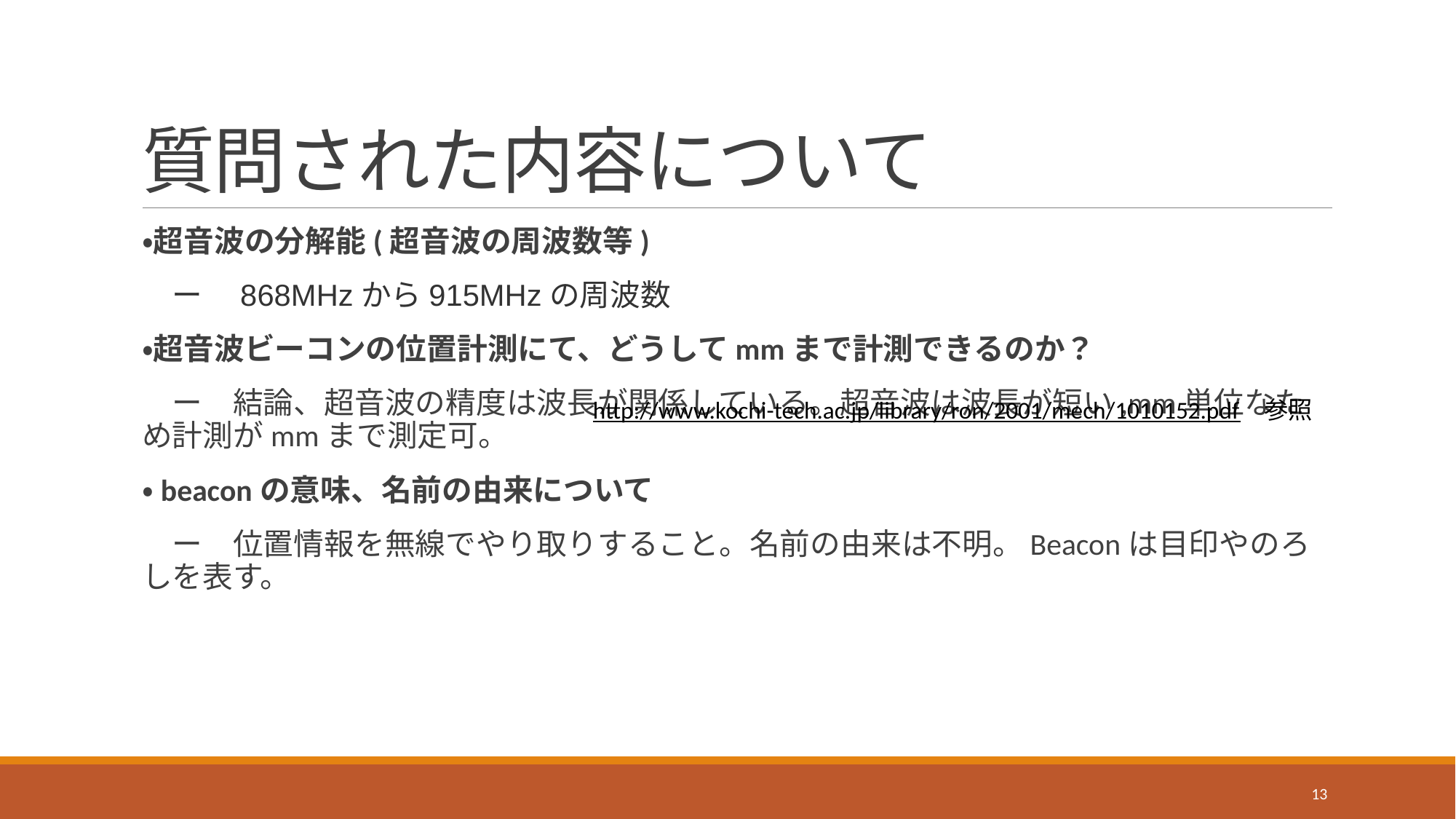

# 質問された内容について
・超音波の分解能(超音波の周波数等)
　ー　868MHzから915MHzの周波数
・超音波ビーコンの位置計測にて、どうしてmmまで計測できるのか？
　ー　結論、超音波の精度は波長が関係している。超音波は波長が短い,mm単位なため計測がmmまで測定可。
・beaconの意味、名前の由来について
　ー　位置情報を無線でやり取りすること。名前の由来は不明。Beaconは目印やのろしを表す。
http://www.kochi-tech.ac.jp/library/ron/2001/mech/1010152.pdf　参照
13